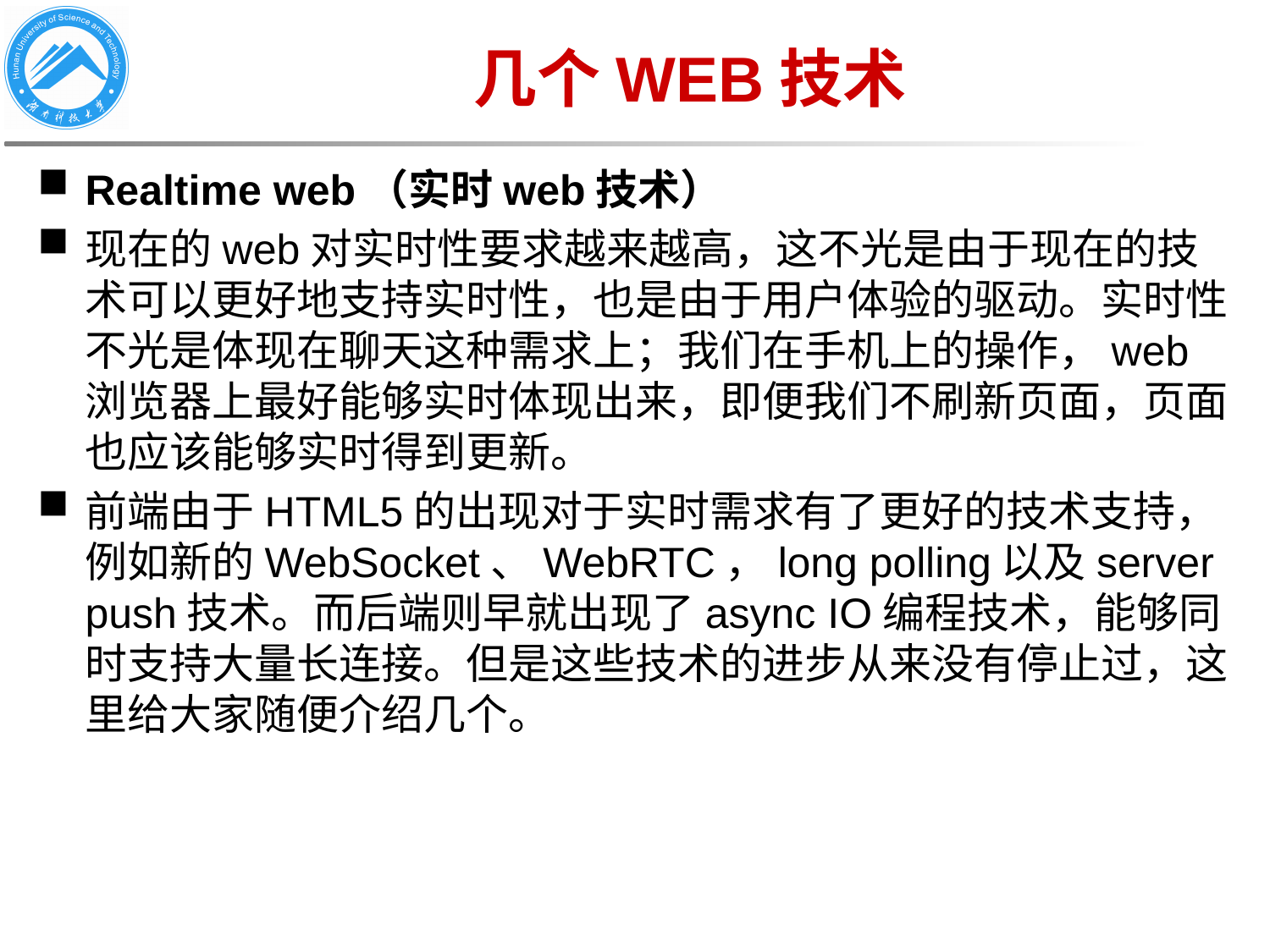

几个WEB技术
Realtime web（实时web技术）
现在的web对实时性要求越来越高，这不光是由于现在的技术可以更好地支持实时性，也是由于用户体验的驱动。实时性不光是体现在聊天这种需求上；我们在手机上的操作，web浏览器上最好能够实时体现出来，即便我们不刷新页面，页面也应该能够实时得到更新。
前端由于HTML5的出现对于实时需求有了更好的技术支持，例如新的WebSocket、WebRTC，long polling以及server push技术。而后端则早就出现了async IO编程技术，能够同时支持大量长连接。但是这些技术的进步从来没有停止过，这里给大家随便介绍几个。